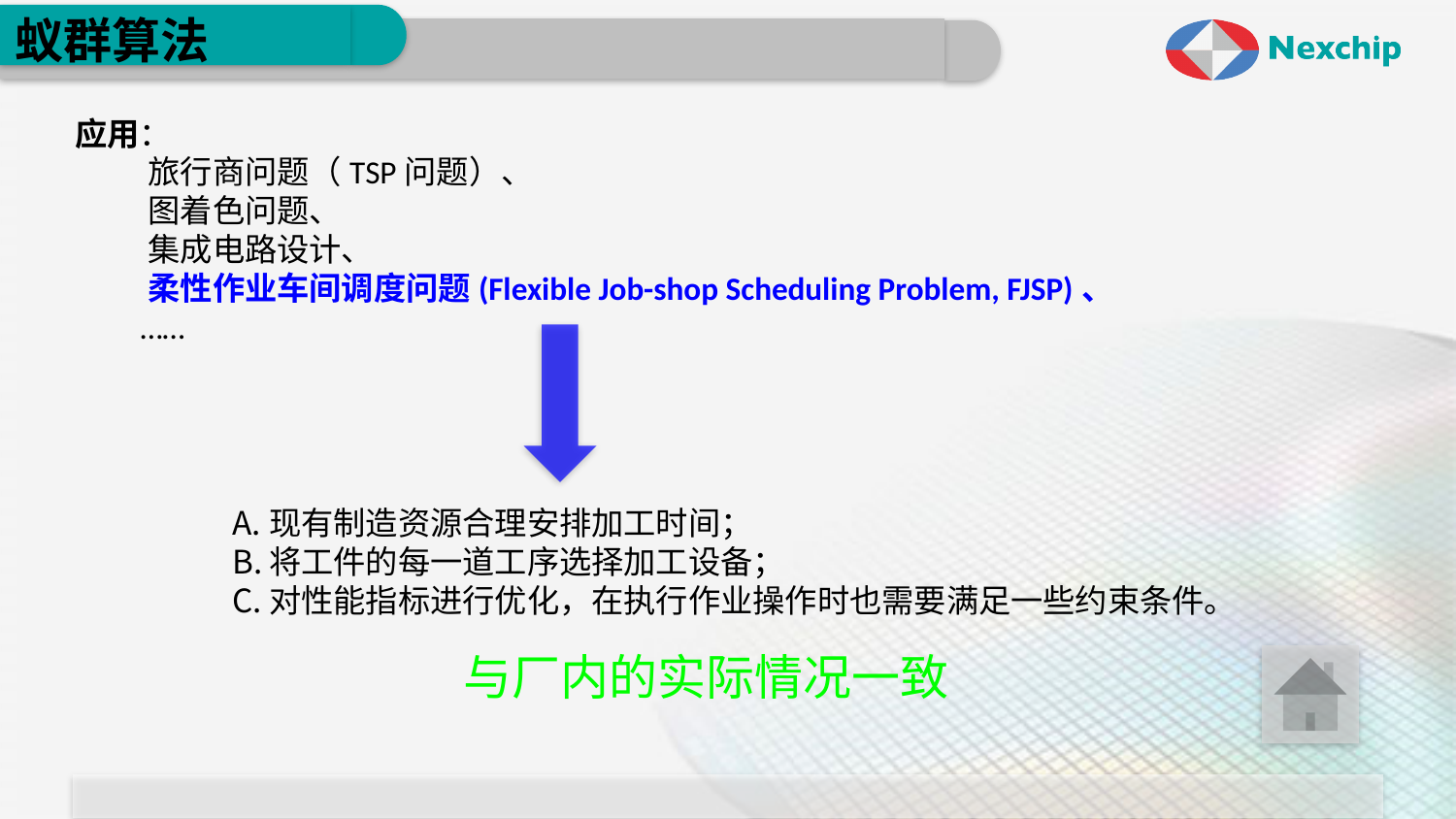

# 蚁群算法
应用：
         旅行商问题（TSP问题）、
         图着色问题、
         集成电路设计、
         柔性作业车间调度问题(Flexible Job-shop Scheduling Problem, FJSP)、
         ……

现有制造资源合理安排加工时间；
将工件的每一道工序选择加工设备；
对性能指标进行优化，在执行作业操作时也需要满足一些约束条件。
与厂内的实际情况一致